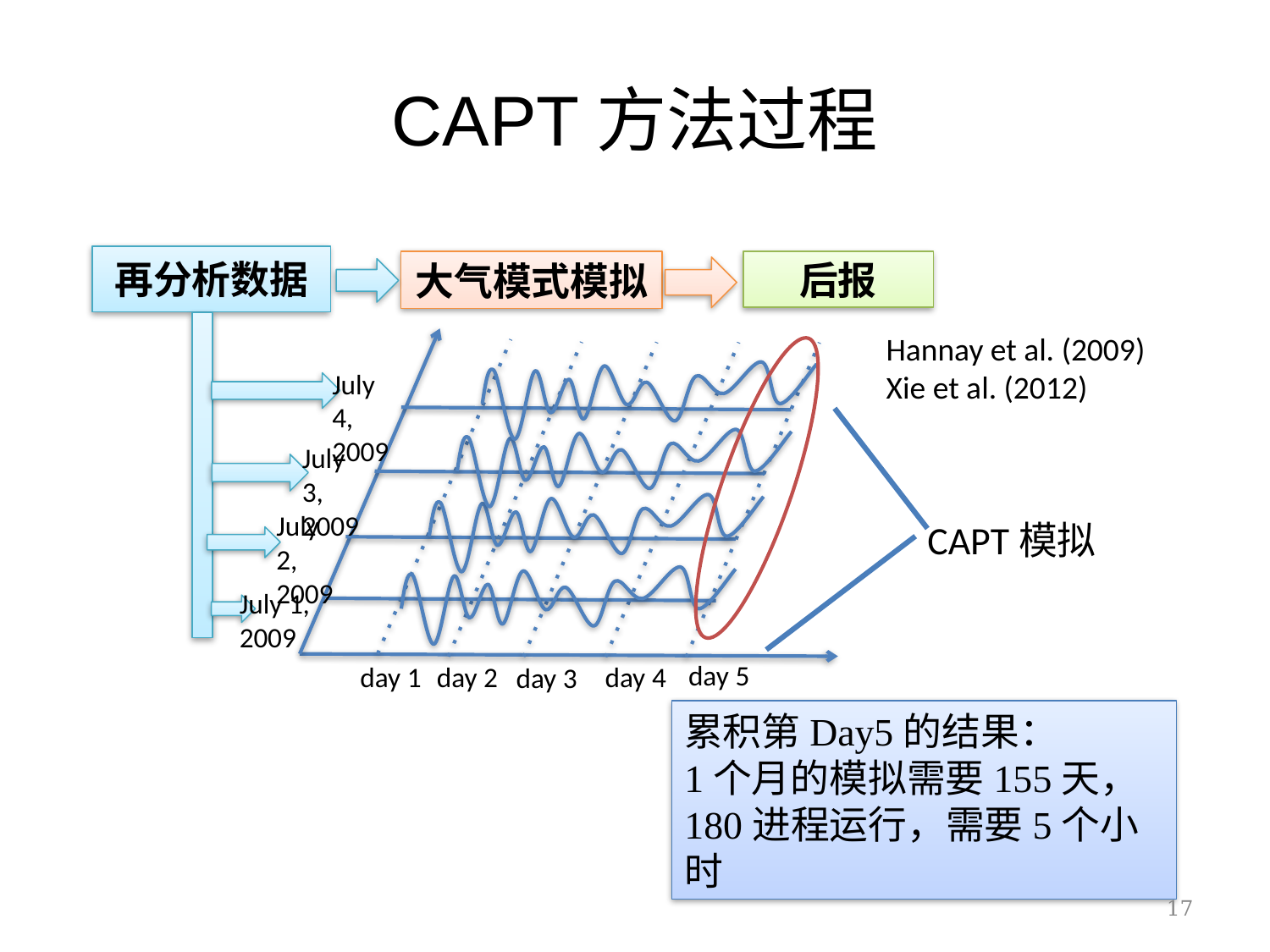

# CAPT方法过程
再分析数据
大气模式模拟
后报

July 4, 2009

July 3, 2009

July 2, 2009

July 1, 2009
day 5
day 4
day 1
day 2
day 3

CAPT模拟

Hannay et al. (2009)
Xie et al. (2012)
累积第Day5的结果：
1个月的模拟需要155天，
180进程运行，需要5个小时
17